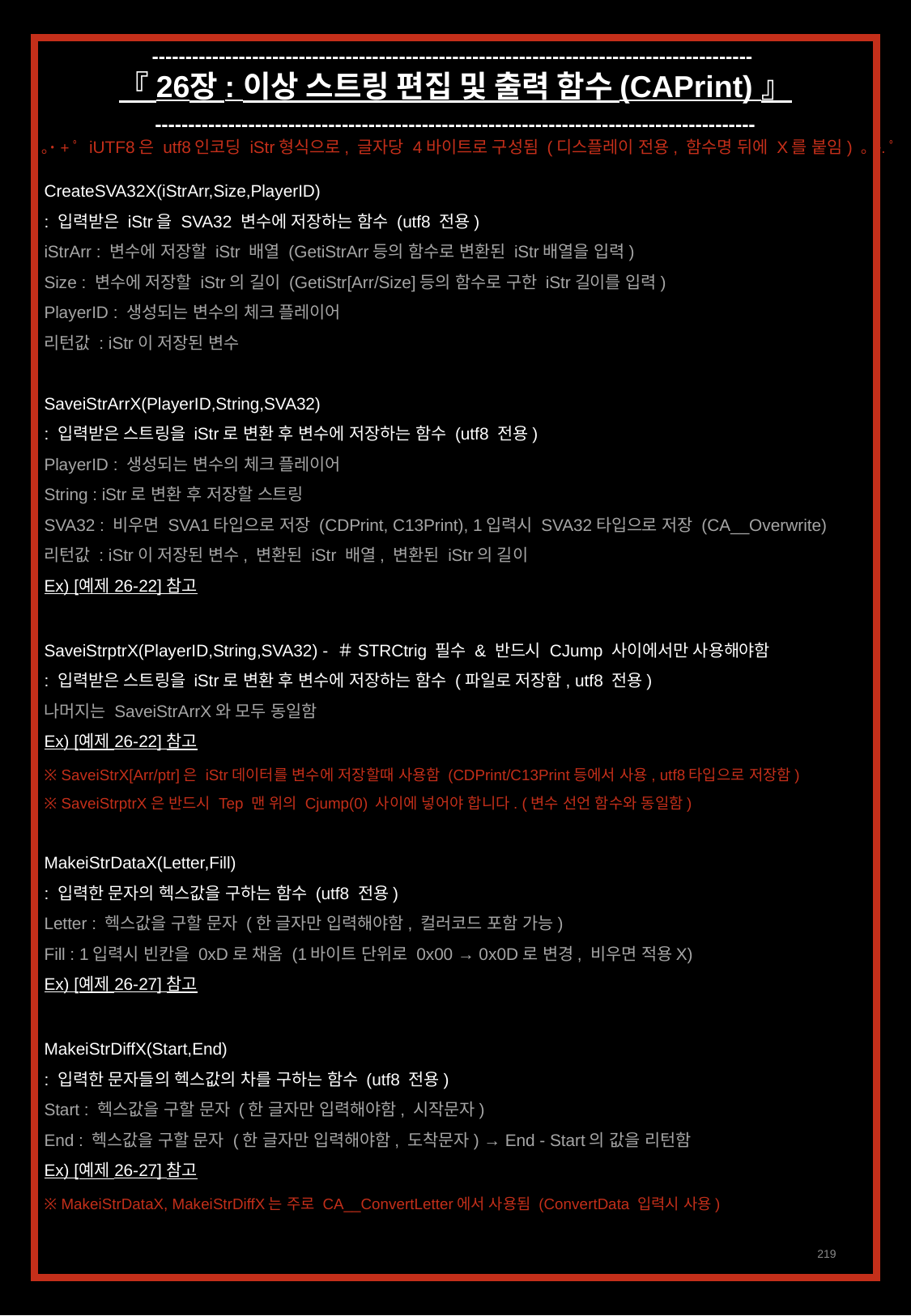

------------------------------------------------------------------------------------------
『 26장 : 이상 스트링 편집 및 출력 함수 (CAPrint) 』
------------------------------------------------------------------------------------------

｡˙+ﾟ iUTF8은 utf8인코딩 iStr형식으로, 글자당 4바이트로 구성됨 (디스플레이 전용, 함수명 뒤에 X를 붙임) ｡+.ﾟ
CreateSVA32X(iStrArr,Size,PlayerID)
: 입력받은 iStr을 SVA32 변수에 저장하는 함수 (utf8 전용)
iStrArr : 변수에 저장할 iStr 배열 (GetiStrArr등의 함수로 변환된 iStr배열을 입력)
Size : 변수에 저장할 iStr의 길이 (GetiStr[Arr/Size]등의 함수로 구한 iStr길이를 입력)
PlayerID : 생성되는 변수의 체크 플레이어
리턴값 : iStr이 저장된 변수

SaveiStrArrX(PlayerID,String,SVA32)
: 입력받은 스트링을 iStr로 변환 후 변수에 저장하는 함수 (utf8 전용)
PlayerID : 생성되는 변수의 체크 플레이어
String : iStr로 변환 후 저장할 스트링
SVA32 : 비우면 SVA1타입으로 저장 (CDPrint, C13Print), 1입력시 SVA32타입으로 저장 (CA__Overwrite)
리턴값 : iStr이 저장된 변수, 변환된 iStr 배열, 변환된 iStr의 길이
Ex) [예제 26-22] 참고

SaveiStrptrX(PlayerID,String,SVA32) - ＃STRCtrig 필수 & 반드시 CJump 사이에서만 사용해야함
: 입력받은 스트링을 iStr로 변환 후 변수에 저장하는 함수 (파일로 저장함, utf8 전용)
나머지는 SaveiStrArrX와 모두 동일함
Ex) [예제 26-22] 참고
※ SaveiStrX[Arr/ptr]은 iStr데이터를 변수에 저장할때 사용함 (CDPrint/C13Print등에서 사용, utf8타입으로 저장함)
※ SaveiStrptrX은 반드시 Tep 맨 위의 Cjump(0) 사이에 넣어야 합니다. (변수 선언 함수와 동일함)

MakeiStrDataX(Letter,Fill)
: 입력한 문자의 헥스값을 구하는 함수 (utf8 전용)
Letter : 헥스값을 구할 문자 (한 글자만 입력해야함, 컬러코드 포함 가능)
Fill : 1입력시 빈칸을 0xD로 채움 (1바이트 단위로 0x00 → 0x0D로 변경, 비우면 적용X)
Ex) [예제 26-27] 참고

MakeiStrDiffX(Start,End)
: 입력한 문자들의 헥스값의 차를 구하는 함수 (utf8 전용)
Start : 헥스값을 구할 문자 (한 글자만 입력해야함, 시작문자)
End : 헥스값을 구할 문자 (한 글자만 입력해야함, 도착문자) → End - Start의 값을 리턴함
Ex) [예제 26-27] 참고
※ MakeiStrDataX, MakeiStrDiffX는 주로 CA__ConvertLetter에서 사용됨 (ConvertData 입력시 사용)
219